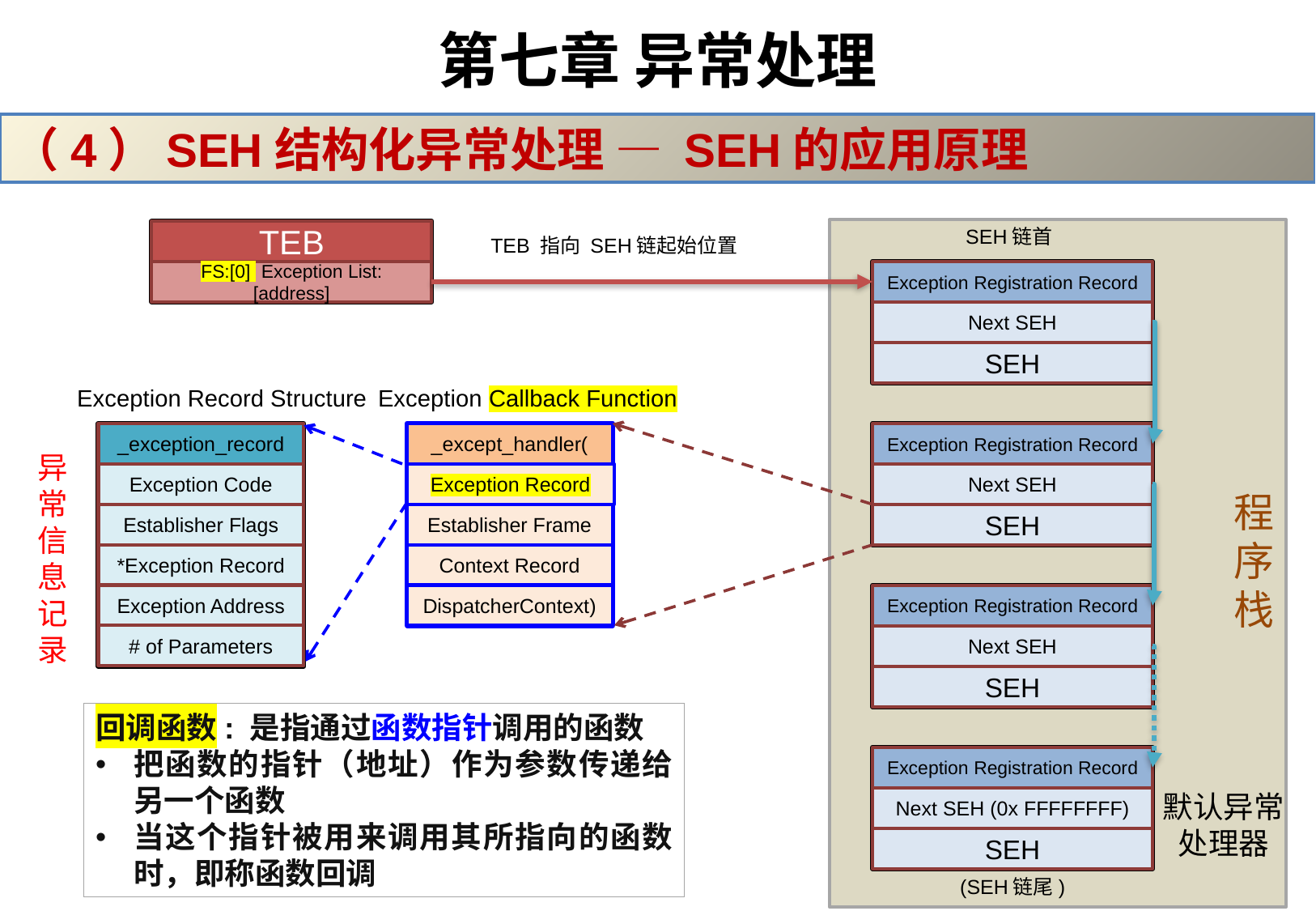

# 第七章 异常处理
（4）SEH结构化异常处理 — SEH的应用原理
SEH链首

TEB

TEB 指向 SEH链起始位置
FS:[0]  Exception List:[address]
Exception Registration Record

Next SEH
SEH
Exception Registration Record

Next SEH
SEH
Exception Record Structure
Exception Callback Function
_exception_record

Exception Code
Establisher Flags
*Exception Record
Exception Address
# of Parameters
_except_handler(

Exception Record
Establisher Frame
Context Record
DispatcherContext)
异常信息记录
程序栈
Exception Registration Record

Next SEH
SEH
Exception Registration Record

Next SEH (0x FFFFFFFF)
SEH
回调函数: 是指通过函数指针调用的函数
把函数的指针（地址）作为参数传递给另一个函数
当这个指针被用来调用其所指向的函数时，即称函数回调
默认异常处理器
(SEH链尾)